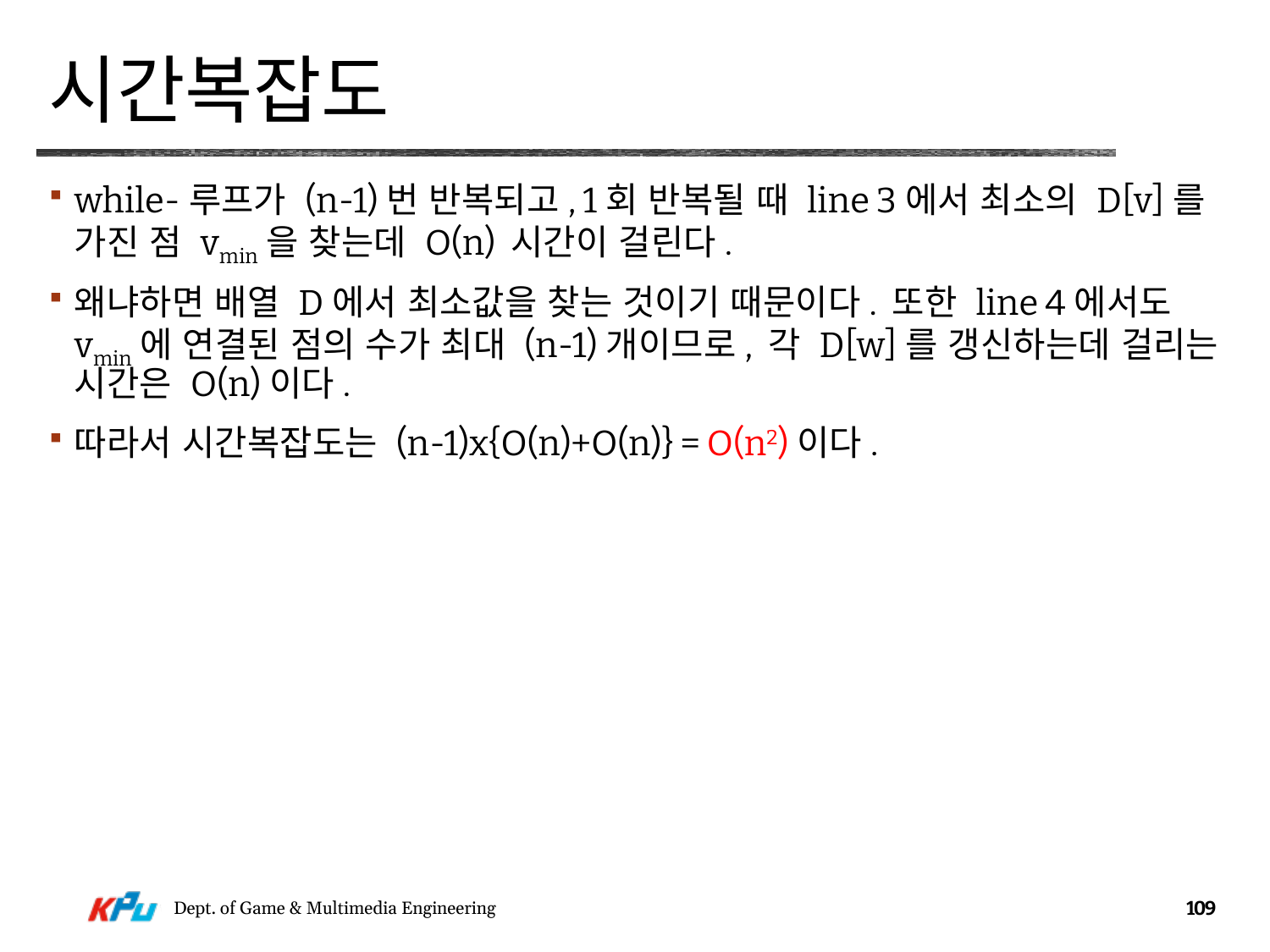

# 시간복잡도
while-루프가 (n-1)번 반복되고, 1회 반복될 때 line 3에서 최소의 D[v]를 가진 점 vmin을 찾는데 O(n) 시간이 걸린다.
왜냐하면 배열 D에서 최소값을 찾는 것이기 때문이다. 또한 line 4에서도 vmin에 연결된 점의 수가 최대 (n-1)개이므로, 각 D[w]를 갱신하는데 걸리는 시간은 O(n)이다.
따라서 시간복잡도는 (n-1)x{O(n)+O(n)} = O(n2)이다.

Dept. of Game & Multimedia Engineering
109